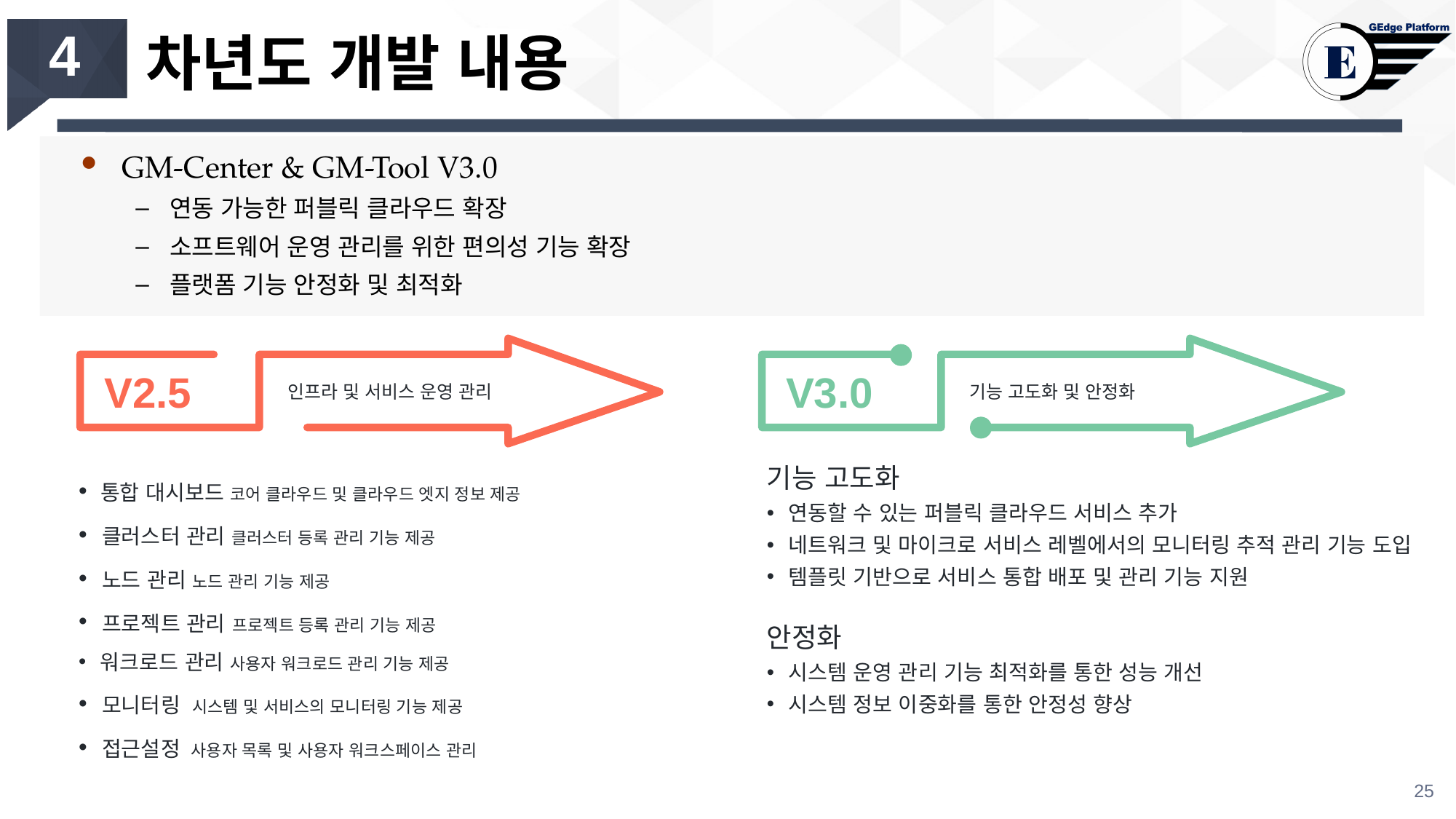

# 차년도 개발 내용
4

GM-Center & GM-Tool V3.0
연동 가능한 퍼블릭 클라우드 확장
소프트웨어 운영 관리를 위한 편의성 기능 확장
플랫폼 기능 안정화 및 최적화

V2.5
인프라 및 서비스 운영 관리

V3.0
기능 고도화 및 안정화

 통합 대시보드 코어 클라우드 및 클라우드 엣지 정보 제공
 클러스터 관리 클러스터 등록 관리 기능 제공
 노드 관리 노드 관리 기능 제공
 프로젝트 관리 프로젝트 등록 관리 기능 제공
 워크로드 관리 사용자 워크로드 관리 기능 제공
 모니터링  시스템 및 서비스의 모니터링 기능 제공
 접근설정  사용자 목록 및 사용자 워크스페이스 관리
기능 고도화
 연동할 수 있는 퍼블릭 클라우드 서비스 추가
 네트워크 및 마이크로 서비스 레벨에서의 모니터링 추적 관리 기능 도입
 템플릿 기반으로 서비스 통합 배포 및 관리 기능 지원

안정화
 시스템 운영 관리 기능 최적화를 통한 성능 개선
 시스템 정보 이중화를 통한 안정성 향상
25